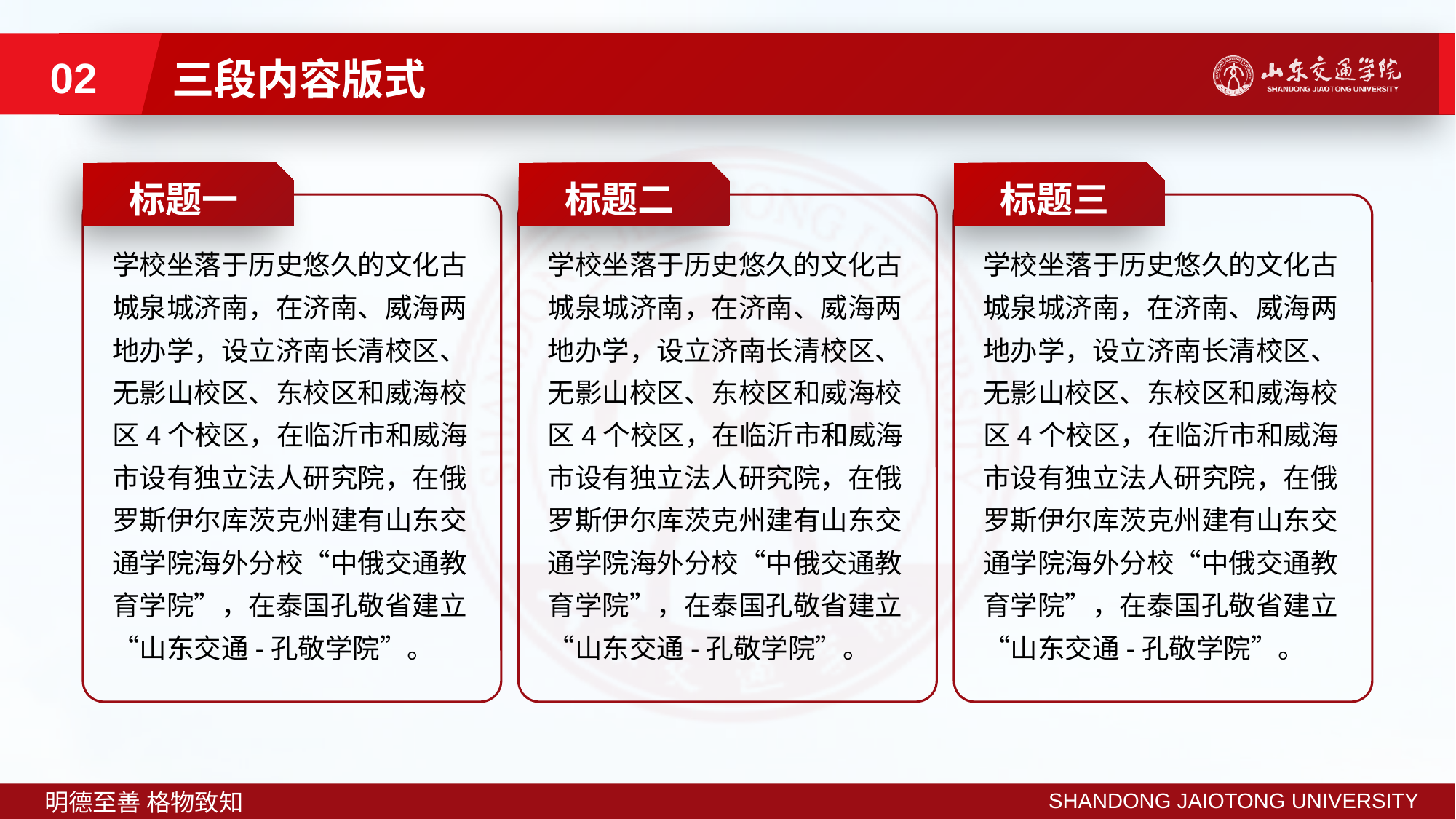

三段内容版式
02
标题一

学校坐落于历史悠久的文化古城泉城济南，在济南、威海两地办学，设立济南长清校区、无影山校区、东校区和威海校区4个校区，在临沂市和威海市设有独立法人研究院，在俄罗斯伊尔库茨克州建有山东交通学院海外分校“中俄交通教育学院”，在泰国孔敬省建立“山东交通-孔敬学院”。
标题二

学校坐落于历史悠久的文化古城泉城济南，在济南、威海两地办学，设立济南长清校区、无影山校区、东校区和威海校区4个校区，在临沂市和威海市设有独立法人研究院，在俄罗斯伊尔库茨克州建有山东交通学院海外分校“中俄交通教育学院”，在泰国孔敬省建立“山东交通-孔敬学院”。
标题三

学校坐落于历史悠久的文化古城泉城济南，在济南、威海两地办学，设立济南长清校区、无影山校区、东校区和威海校区4个校区，在临沂市和威海市设有独立法人研究院，在俄罗斯伊尔库茨克州建有山东交通学院海外分校“中俄交通教育学院”，在泰国孔敬省建立“山东交通-孔敬学院”。